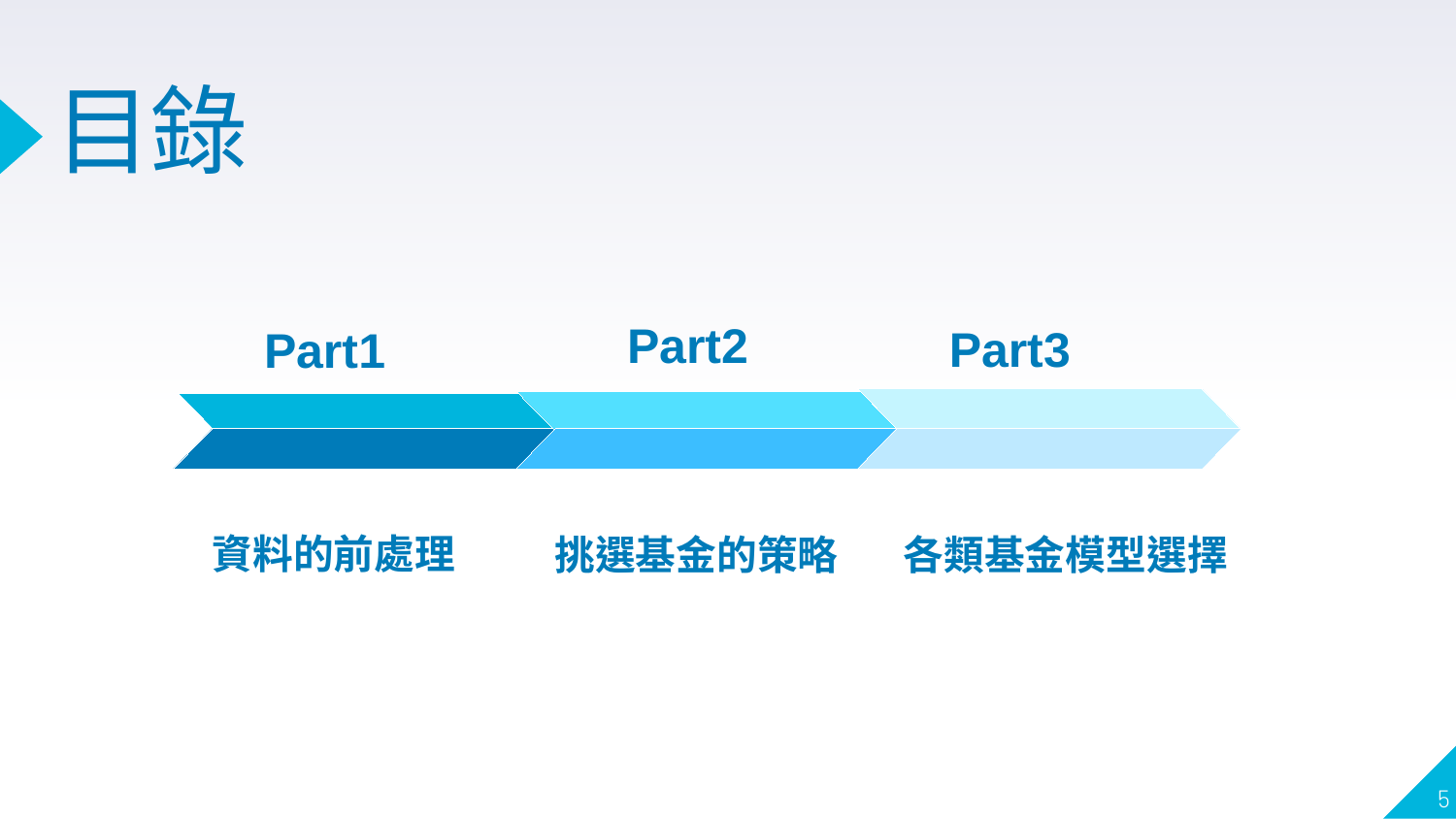

目錄
#
Part2
Part3
Part1

資料的前處理
挑選基金的策略
各類基金模型選擇

5